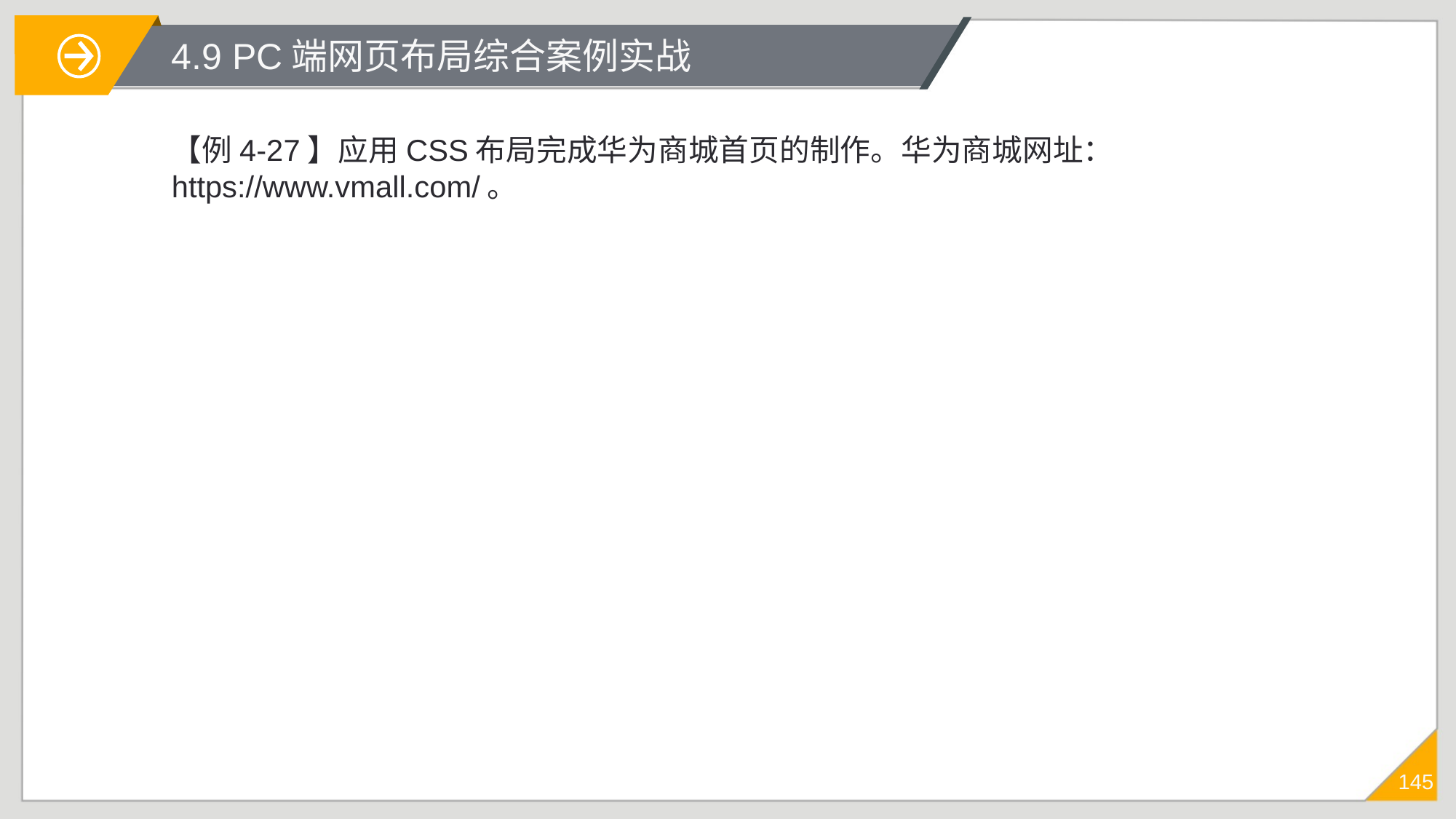

# 4.9 PC端网页布局综合案例实战
【例4-27】应用CSS布局完成华为商城首页的制作。华为商城网址：https://www.vmall.com/。